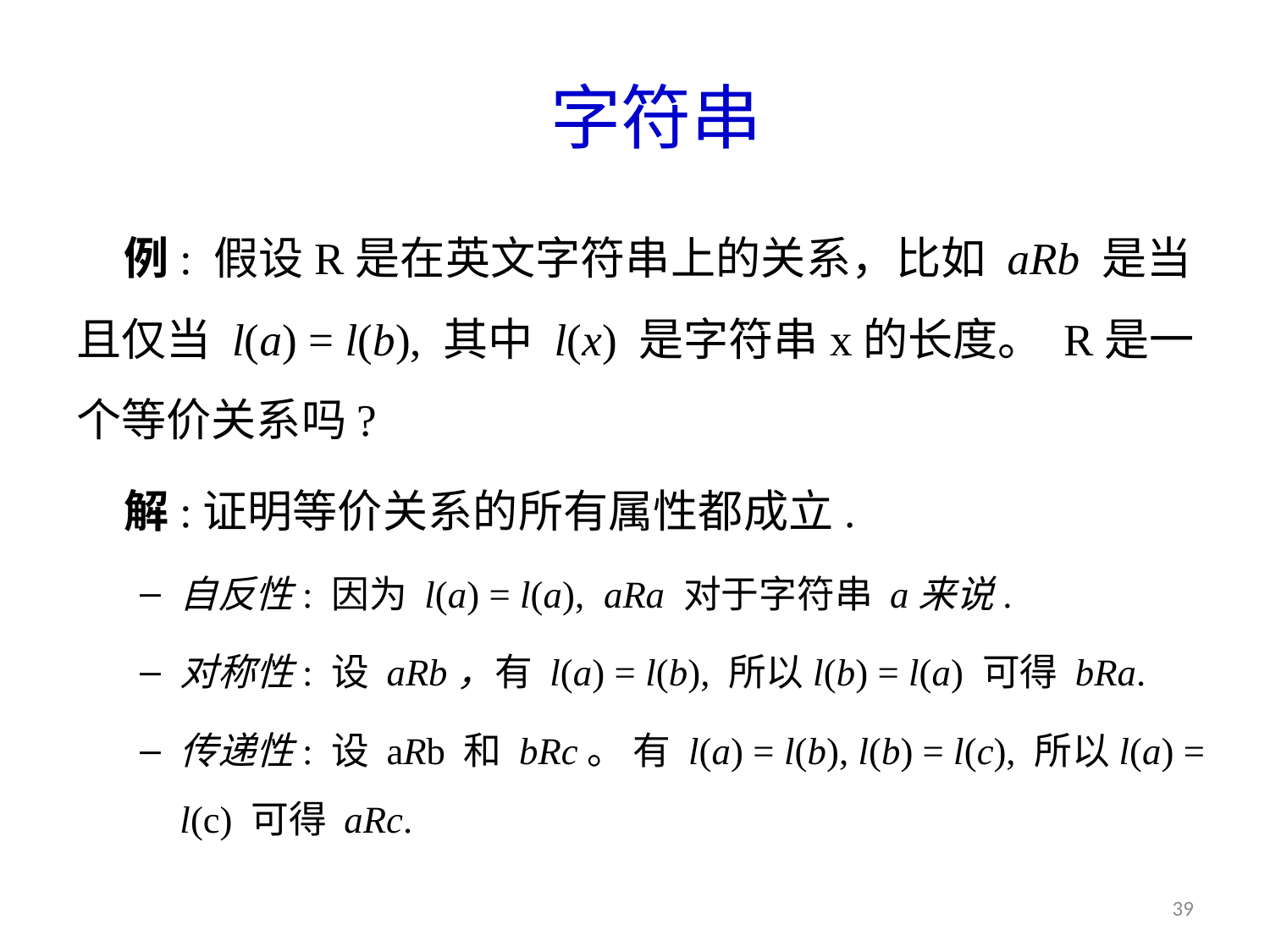

# 字符串
例: 假设R是在英文字符串上的关系，比如 aRb 是当且仅当 l(a) = l(b), 其中 l(x) 是字符串x的长度。 R是一个等价关系吗?
解:证明等价关系的所有属性都成立.
自反性: 因为 l(a) = l(a),  aRa 对于字符串 a来说.
对称性: 设 aRb，有 l(a) = l(b), 所以l(b) = l(a) 可得 bRa.
传递性: 设 aRb 和 bRc。 有 l(a) = l(b), l(b) = l(c), 所以l(a) = l(c) 可得 aRc.
39